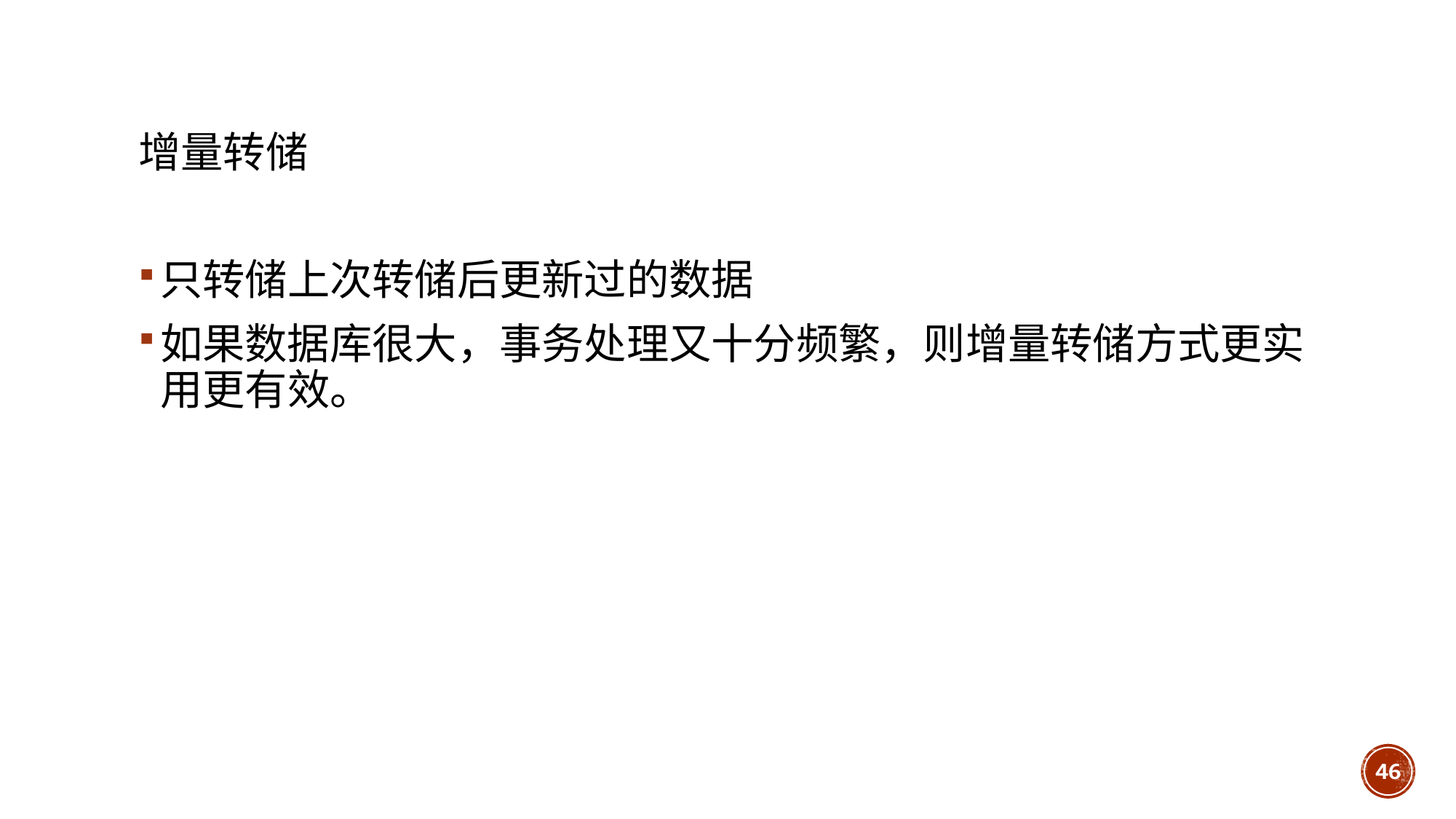

# 增量转储
只转储上次转储后更新过的数据
如果数据库很大，事务处理又十分频繁，则增量转储方式更实用更有效。
46